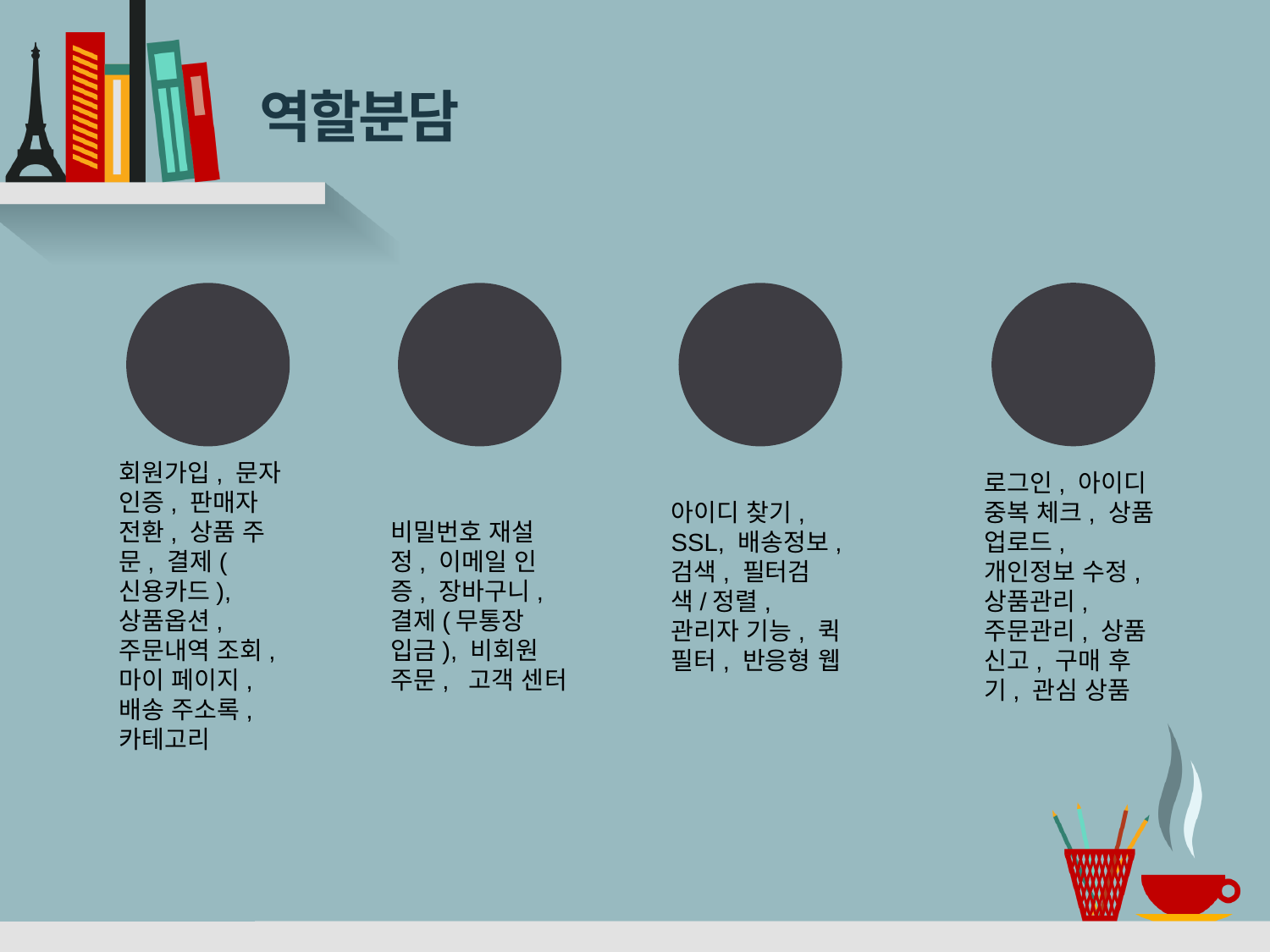

# 역할분담
이은호
김형찬
허우람
전상배
로그인, 아이디 중복 체크, 상품 업로드, 개인정보 수정, 상품관리, 주문관리, 상품 신고, 구매 후기, 관심 상품

비밀번호 재설정, 이메일 인증, 장바구니, 결제(무통장 입금), 비회원 주문,  고객 센터
회원가입, 문자 인증, 판매자 전환, 상품 주문, 결제(신용카드), 상품옵션, 주문내역 조회, 마이 페이지, 배송 주소록, 카테고리
아이디 찾기, SSL, 배송정보, 검색, 필터검색/정렬, 관리자 기능, 퀵 필터, 반응형 웹